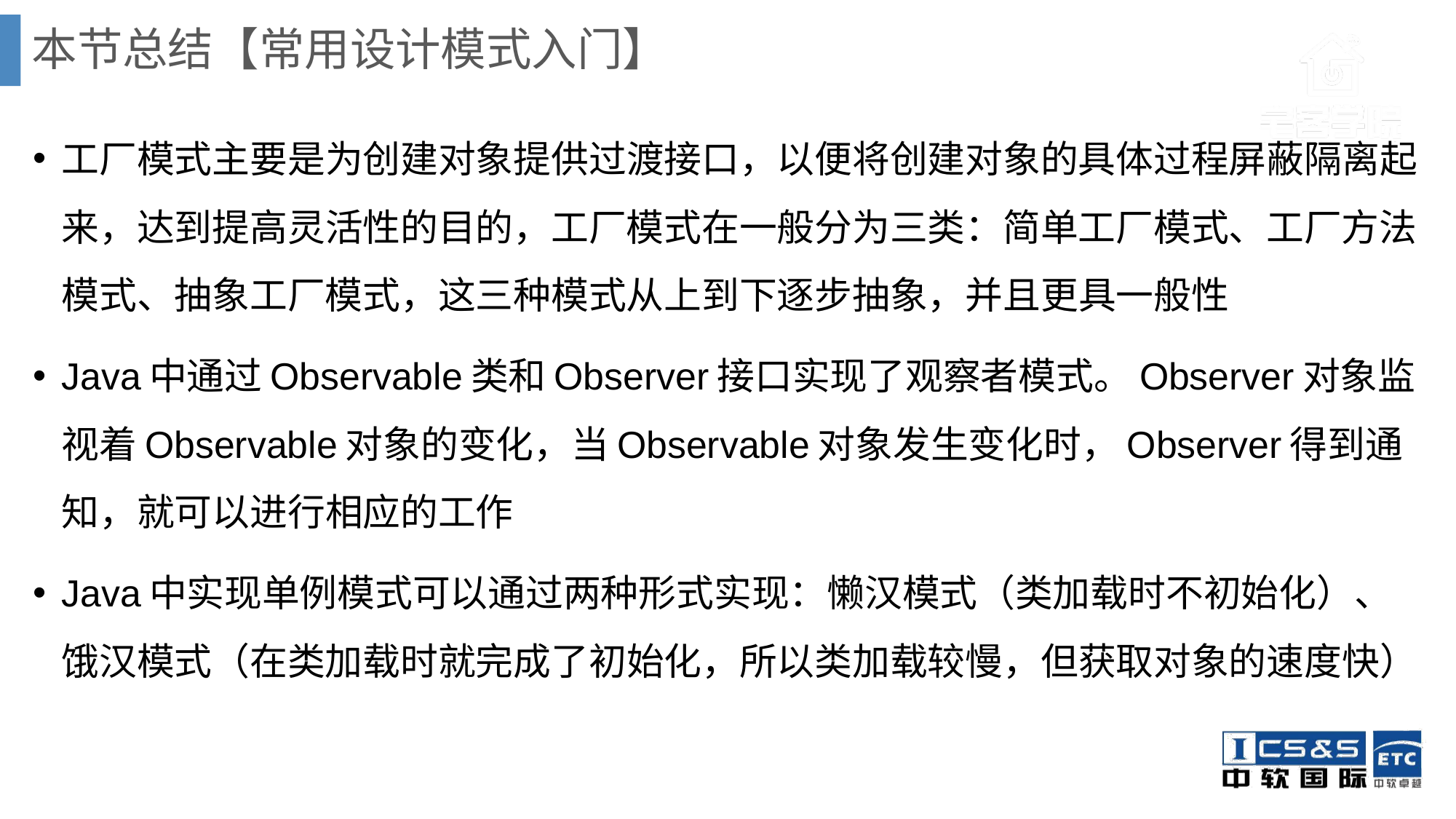

# 本节总结【常用设计模式入门】
工厂模式主要是为创建对象提供过渡接口，以便将创建对象的具体过程屏蔽隔离起来，达到提高灵活性的目的，工厂模式在一般分为三类：简单工厂模式、工厂方法模式、抽象工厂模式，这三种模式从上到下逐步抽象，并且更具一般性
Java中通过Observable类和Observer接口实现了观察者模式。Observer对象监视着Observable对象的变化，当Observable对象发生变化时，Observer得到通知，就可以进行相应的工作
Java中实现单例模式可以通过两种形式实现：懒汉模式（类加载时不初始化）、饿汉模式（在类加载时就完成了初始化，所以类加载较慢，但获取对象的速度快）